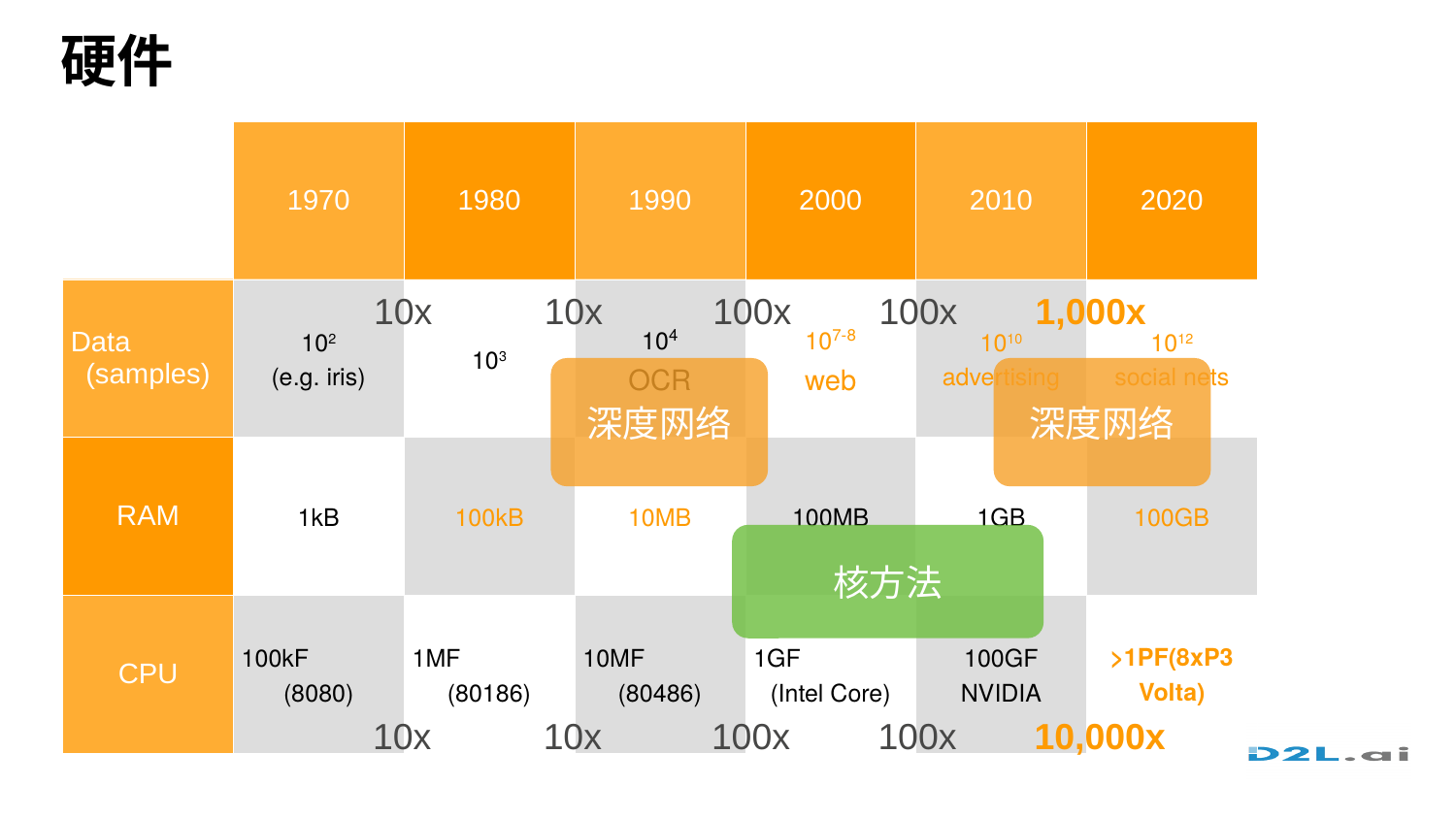

# 硬件
|  | 1970 | 1980 | 1990 | 2000 | 2010 | 2020 |
| --- | --- | --- | --- | --- | --- | --- |
| Data (samples) | 102 (e.g. iris) | 103 | 104 OCR | 107-8 web | 1010 advertising | 1012 social nets |
| RAM | 1kB | 100kB | 10MB | 100MB | 1GB | 100GB |
| CPU | 100kF (8080) | 1MF (80186) | 10MF (80486) | 1GF (Intel Core) | 100GF NVIDIA | >1PF (8xP3 Volta) |
10x
10x
100x
100x
1,000x
深度网络
深度网络
核方法
10x
10x
100x
100x
10,000x